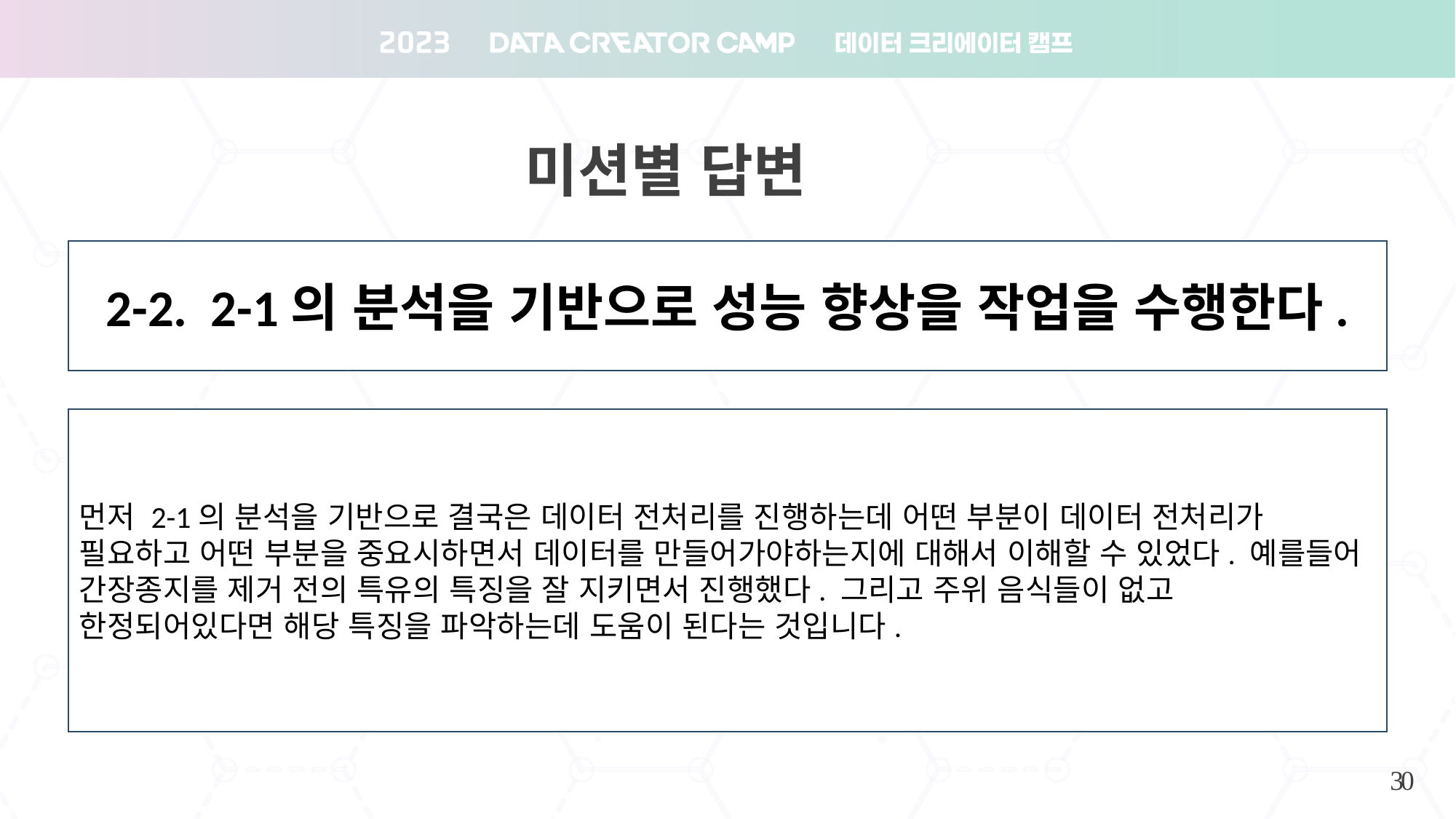

미션별 답변

2-2.  2-1의 분석을 기반으로 성능 향상을 작업을 수행한다.

먼저 2-1의 분석을 기반으로 결국은 데이터 전처리를 진행하는데 어떤 부분이 데이터 전처리가 필요하고 어떤 부분을 중요시하면서 데이터를 만들어가야하는지에 대해서 이해할 수 있었다. 예를들어 간장종지를 제거 전의 특유의 특징을 잘 지키면서 진행했다. 그리고 주위 음식들이 없고 한정되어있다면 해당 특징을 파악하는데 도움이 된다는 것입니다.
30